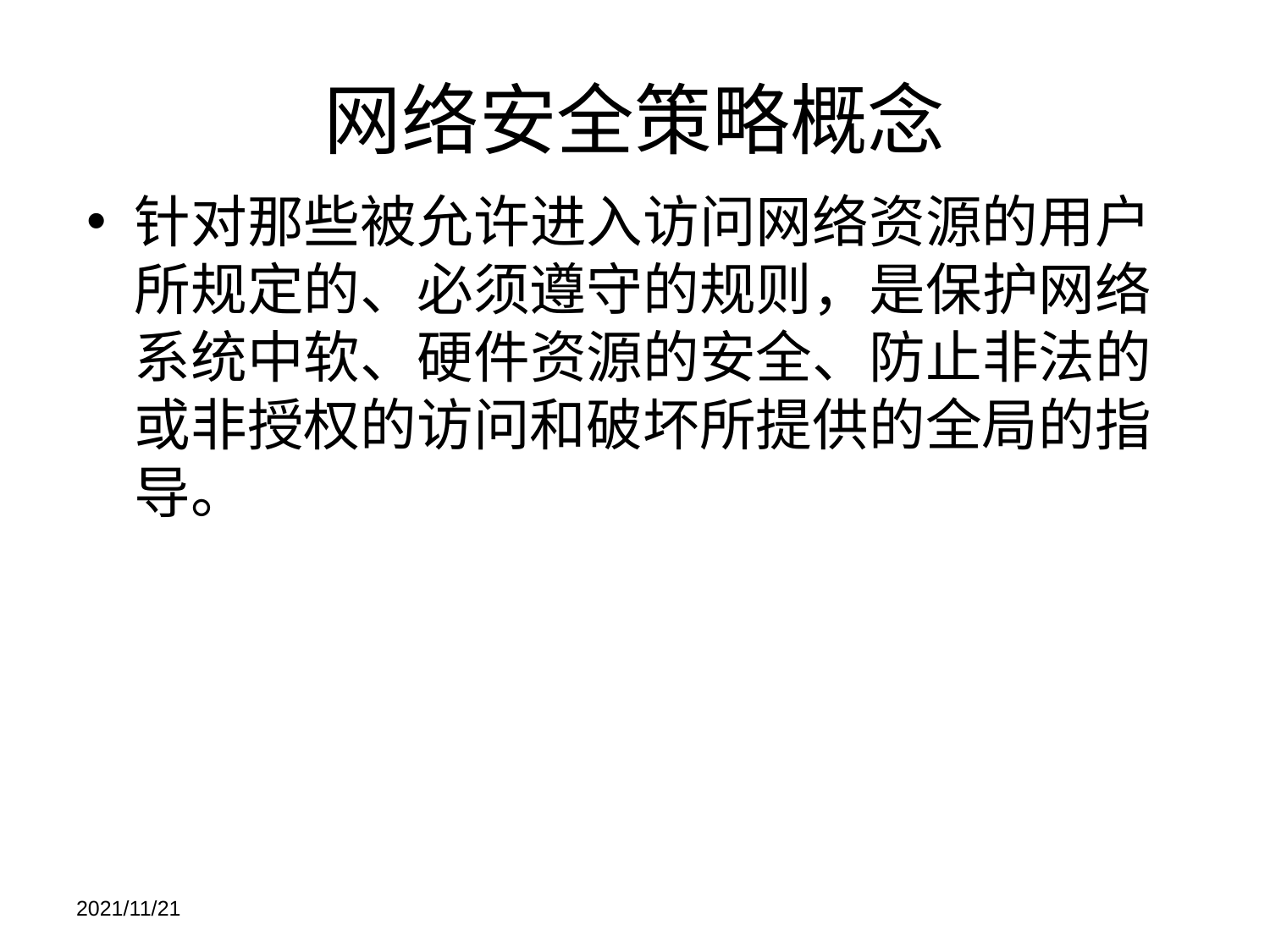

# 网络安全策略概念
针对那些被允许进入访问网络资源的用户所规定的、必须遵守的规则，是保护网络系统中软、硬件资源的安全、防止非法的或非授权的访问和破坏所提供的全局的指导。

2021/11/21